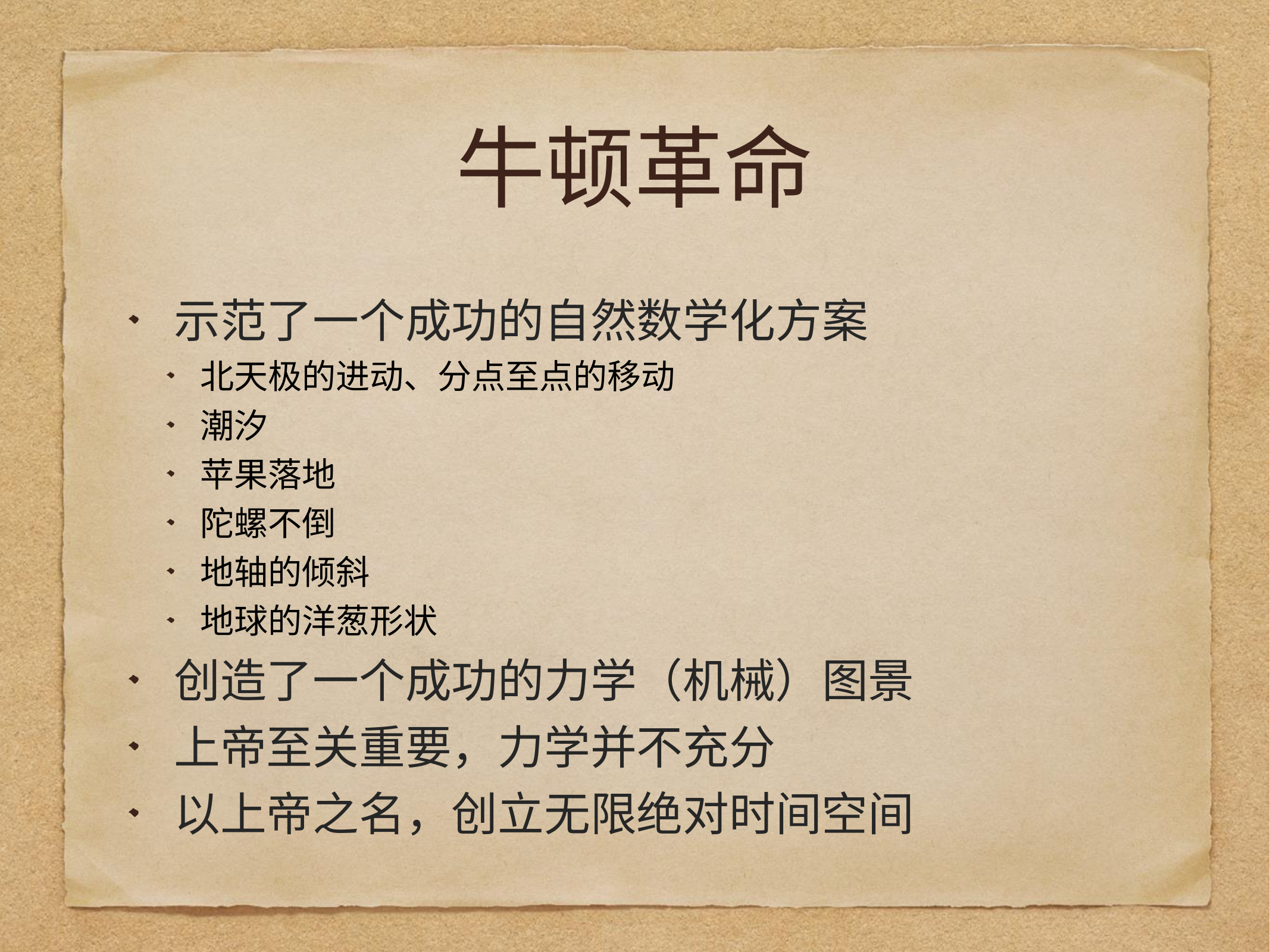

# 牛顿革命
示范了一个成功的自然数学化方案
北天极的进动、分点至点的移动
潮汐
苹果落地
陀螺不倒
地轴的倾斜
地球的洋葱形状
创造了一个成功的力学（机械）图景
上帝至关重要，力学并不充分
以上帝之名，创立无限绝对时间空间